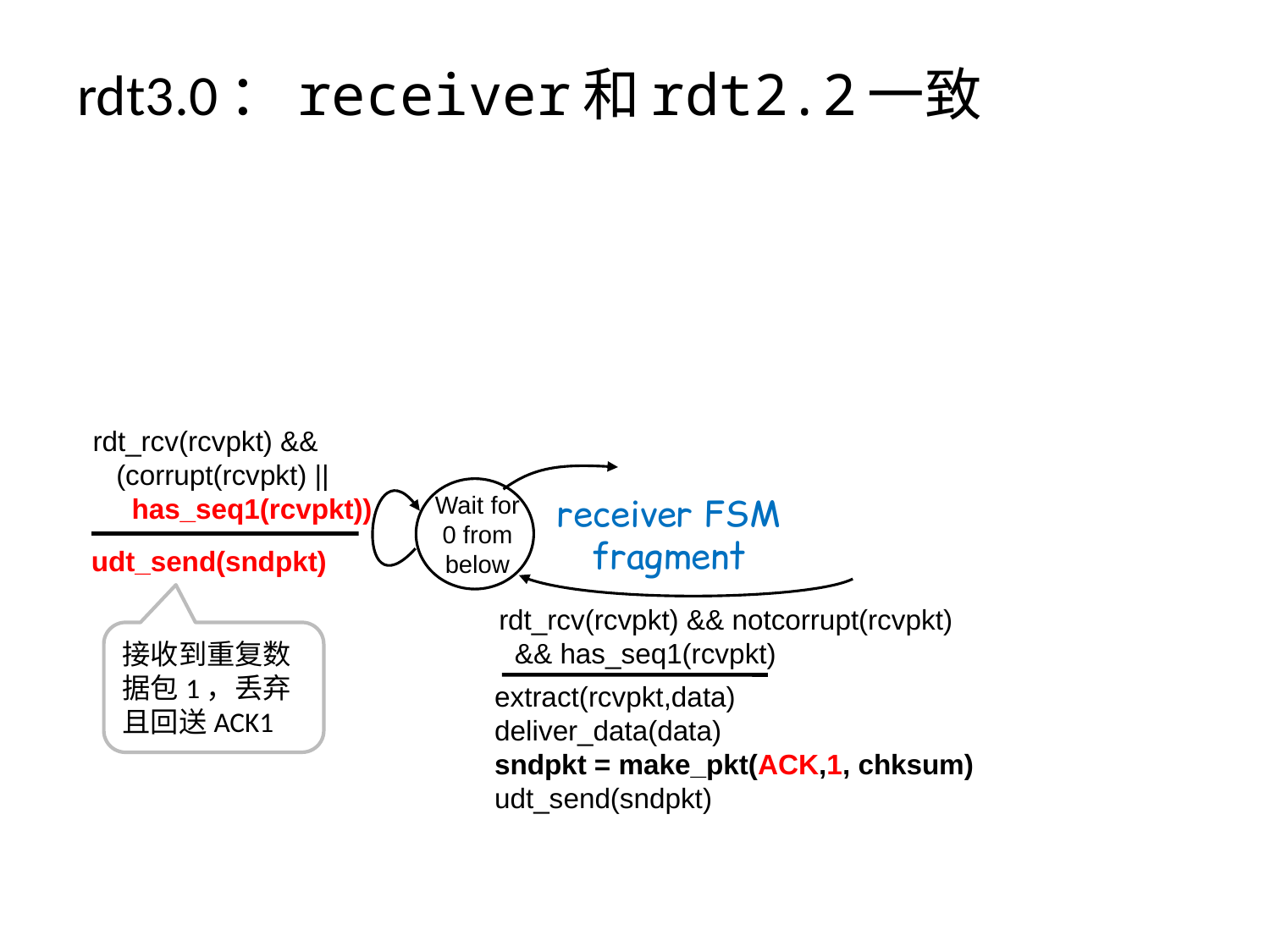

rdt3.0：receiver和rdt2.2一致
rdt_rcv(rcvpkt) &&
   (corrupt(rcvpkt) ||
     has_seq1(rcvpkt))

Wait for
0 from below
receiver FSM
fragment

udt_send(sndpkt)

rdt_rcv(rcvpkt) && notcorrupt(rcvpkt)
  && has_seq1(rcvpkt)
接收到重复数据包1，丢弃且回送ACK1
extract(rcvpkt,data)
deliver_data(data)
sndpkt = make_pkt(ACK,1, chksum)
udt_send(sndpkt)

11